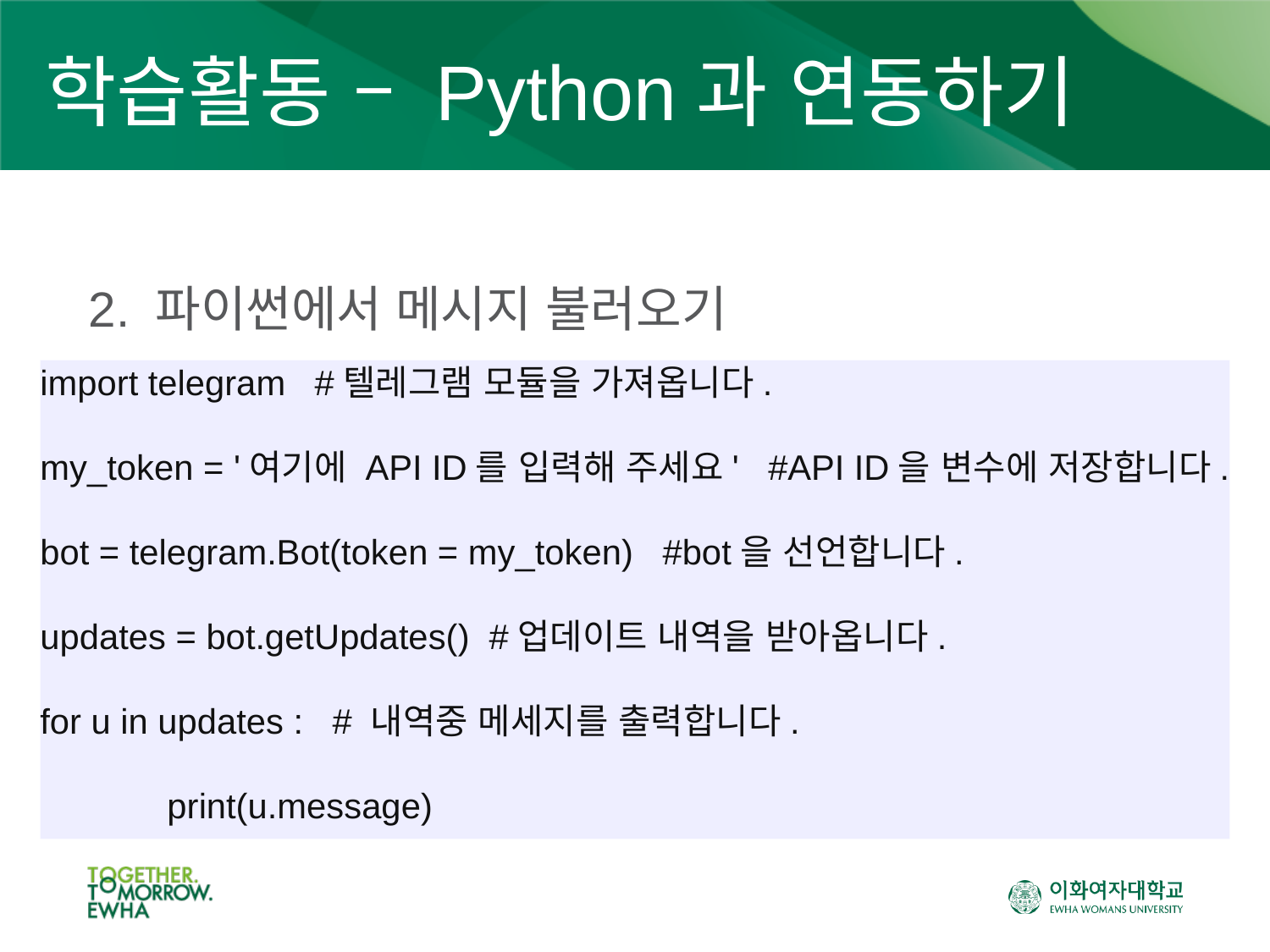

# 학습활동 – Python과 연동하기
2. 파이썬에서 메시지 불러오기

import telegram   #텔레그램 모듈을 가져옵니다.

my_token = '여기에 API ID를 입력해 주세요'   #API ID을 변수에 저장합니다.

bot = telegram.Bot(token = my_token)   #bot을 선언합니다.

updates = bot.getUpdates()  #업데이트 내역을 받아옵니다.

for u in updates :   # 내역중 메세지를 출력합니다.

	print(u.message)